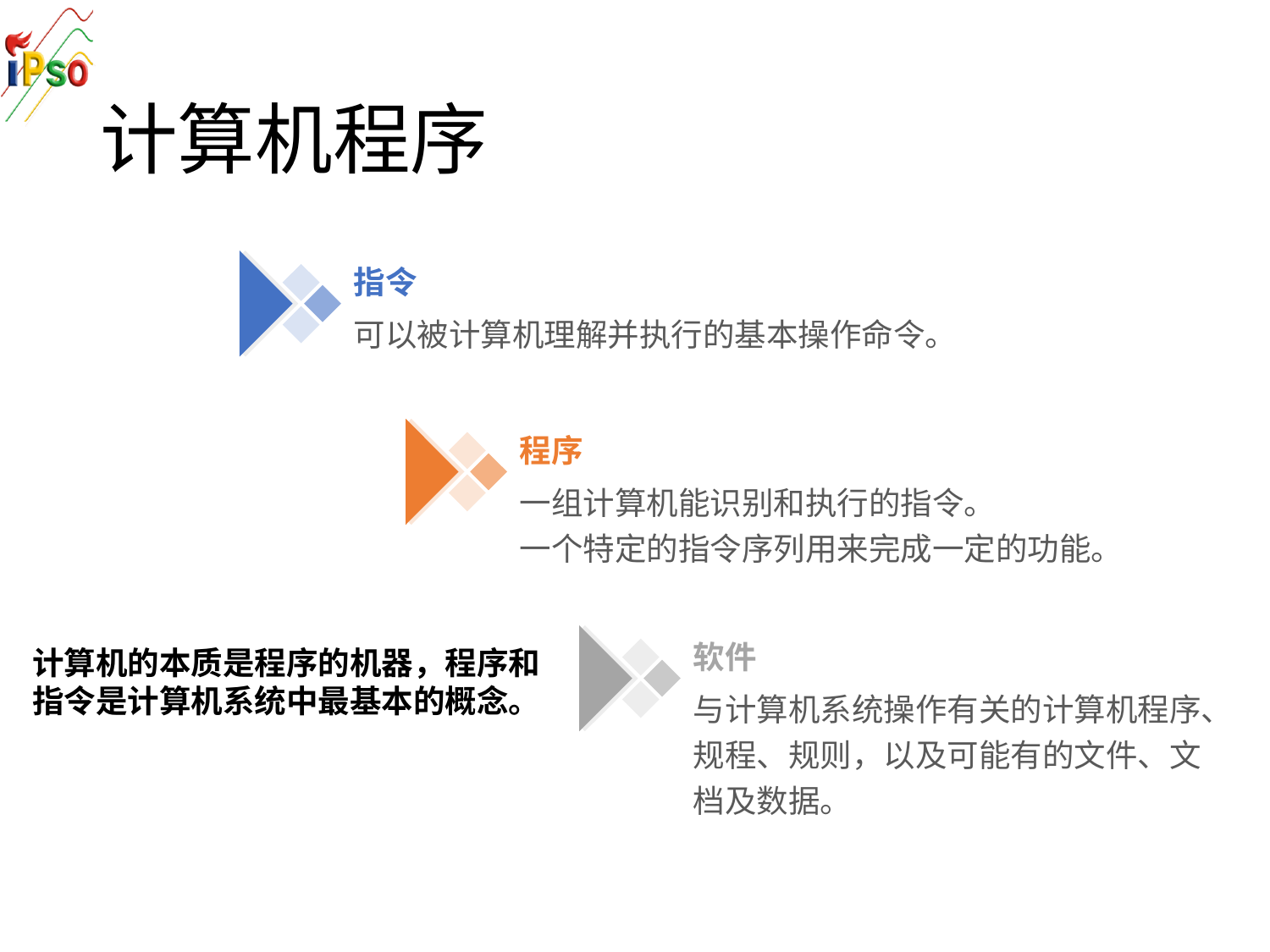

# 计算机程序
指令

可以被计算机理解并执行的基本操作命令。

程序

一组计算机能识别和执行的指令。
一个特定的指令序列用来完成一定的功能。

软件
计算机的本质是程序的机器，程序和指令是计算机系统中最基本的概念。

与计算机系统操作有关的计算机程序、规程、规则，以及可能有的文件、文档及数据。